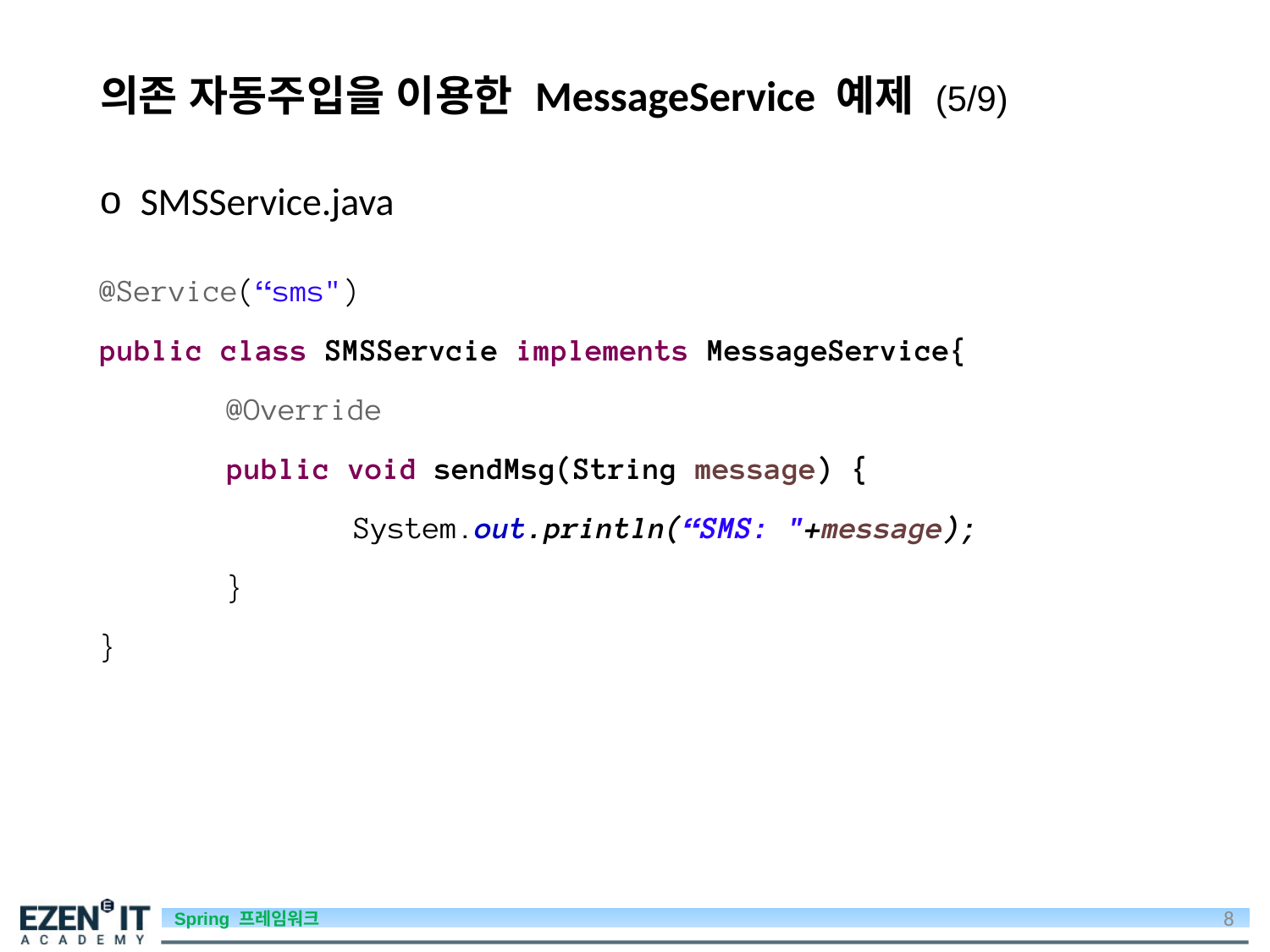

# 의존 자동주입을 이용한 MessageService 예제 (5/9)
 SMSService.java

@Service(“sms")
public class SMSServcie implements MessageService{
	@Override
	public void sendMsg(String message) {
		System.out.println(“SMS: "+message);
	}
}
8